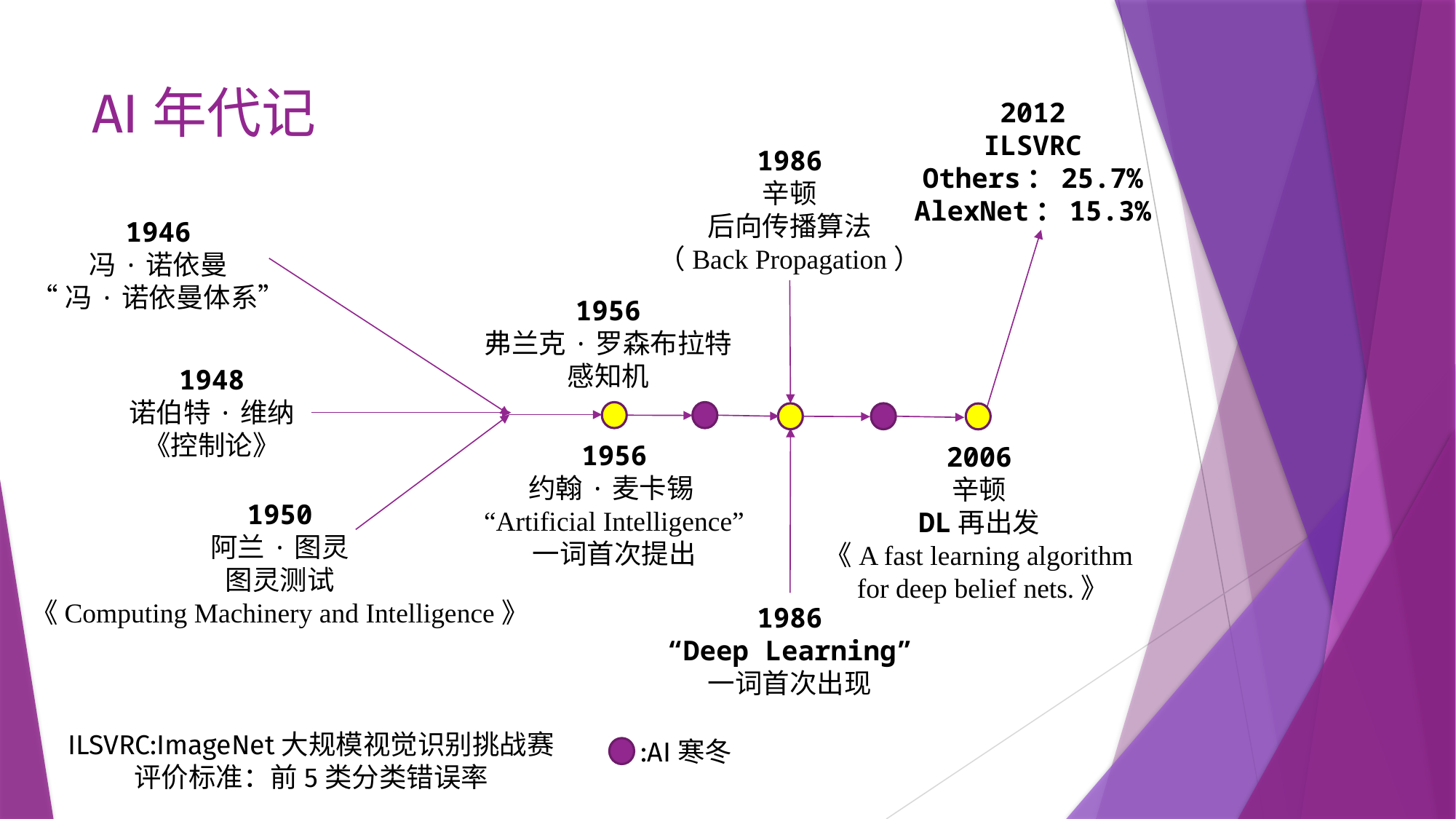

# AI年代记
2012
ILSVRC
Others：25.7%
AlexNet：15.3%
1986
辛顿
后向传播算法
（Back Propagation）
1946
冯·诺依曼
“冯·诺依曼体系”

1956
弗兰克·罗森布拉特
感知机
1948
诺伯特·维纳
《控制论》

1986
“Deep Learning”
一词首次出现
1956
约翰·麦卡锡
“Artificial Intelligence”
一词首次提出
2006
辛顿
DL再出发
《A fast learning algorithm
 for deep belief nets.》
1950
阿兰·图灵
图灵测试
《Computing Machinery and Intelligence》
ILSVRC:ImageNet大规模视觉识别挑战赛评价标准：前5类分类错误率
:AI寒冬